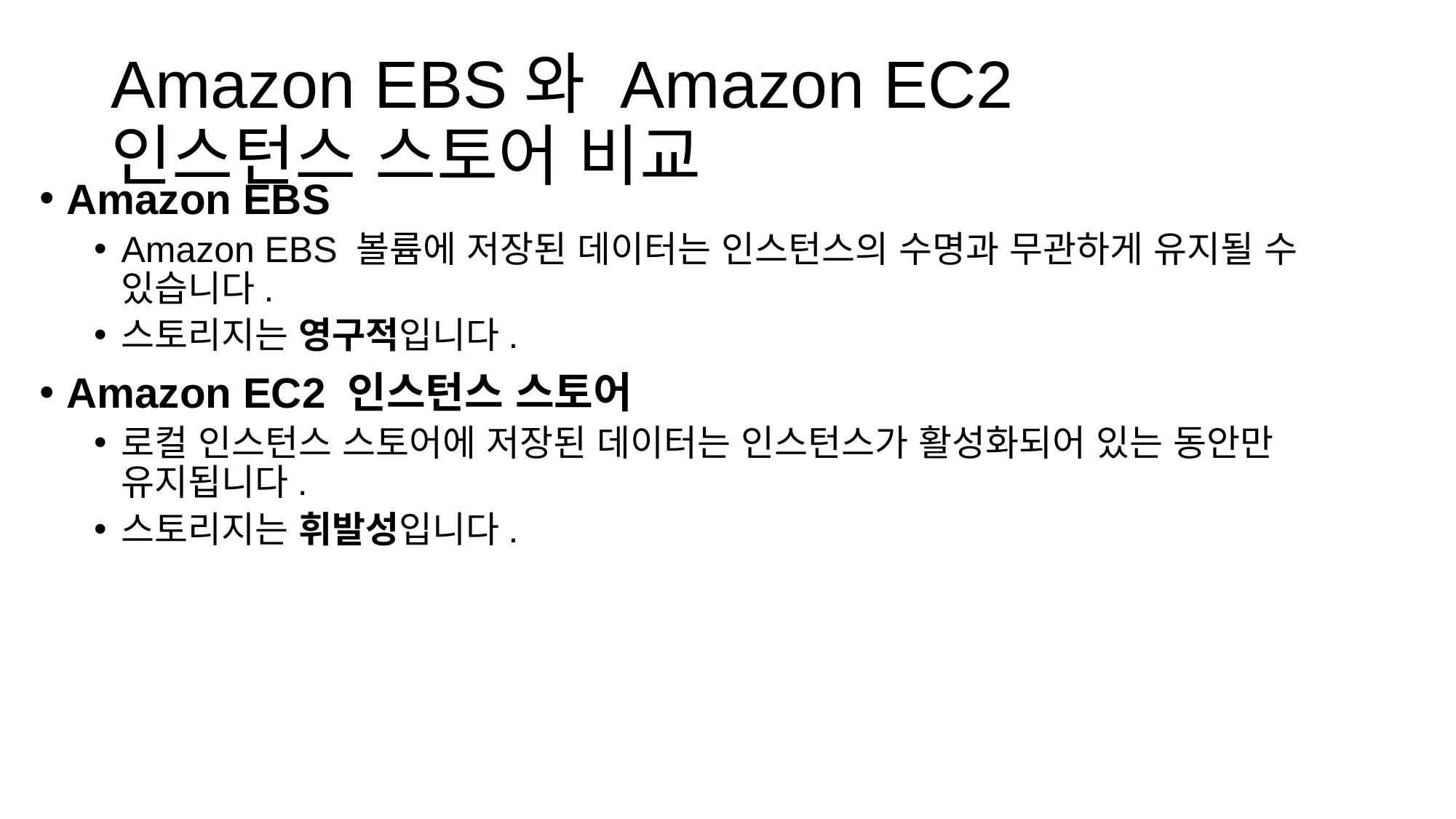

# Amazon EBS와 Amazon EC2 인스턴스 스토어 비교
Amazon EBS
Amazon EBS 볼륨에 저장된 데이터는 인스턴스의 수명과 무관하게 유지될 수 있습니다.
스토리지는 영구적입니다.
Amazon EC2 인스턴스 스토어
로컬 인스턴스 스토어에 저장된 데이터는 인스턴스가 활성화되어 있는 동안만 유지됩니다.
스토리지는 휘발성입니다.